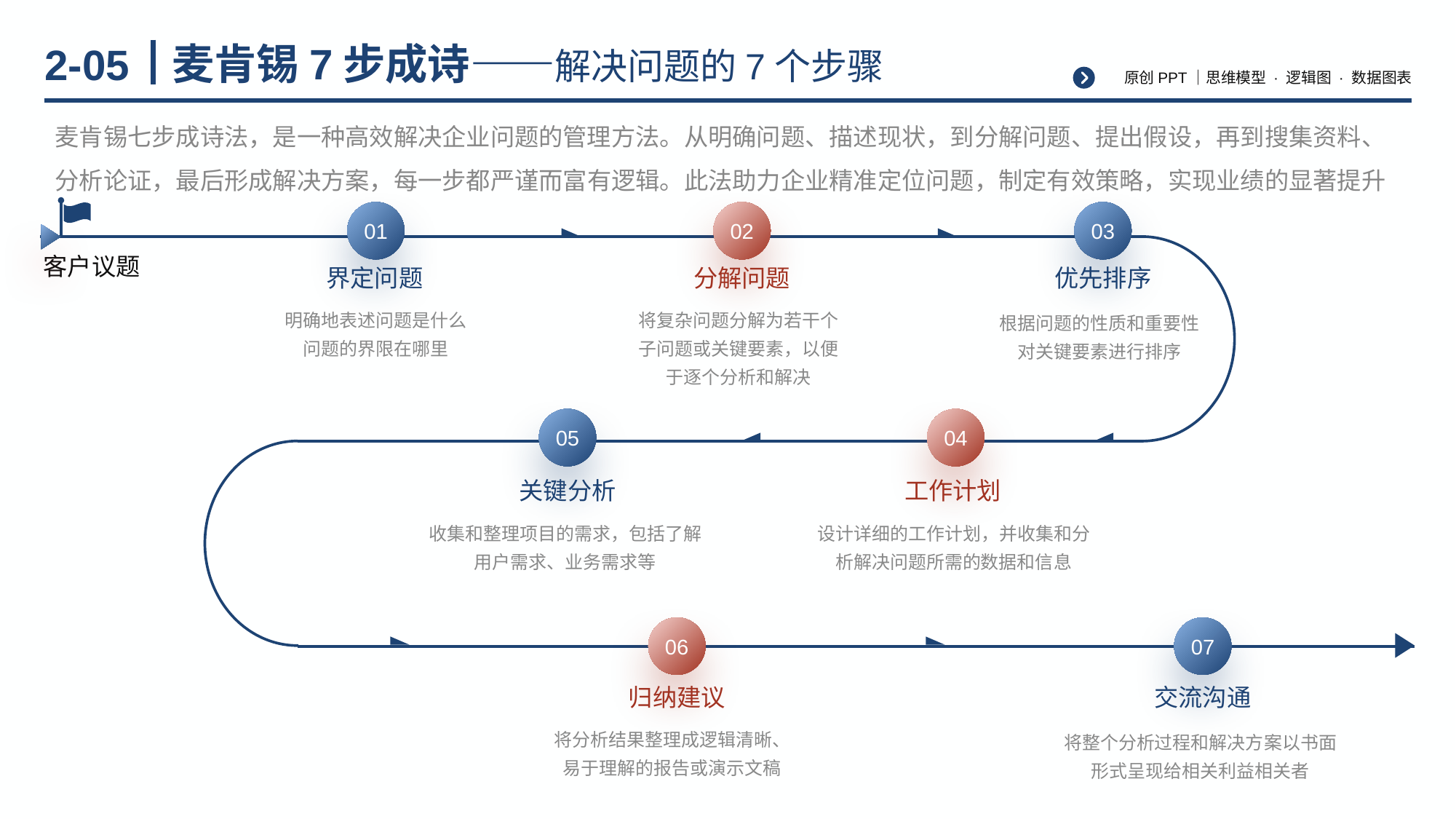

# 麦肯锡7步成诗——解决问题的7个步骤
2-05
麦肯锡七步成诗法，是一种高效解决企业问题的管理方法。从明确问题、描述现状，到分解问题、提出假设，再到搜集资料、分析论证，最后形成解决方案，每一步都严谨而富有逻辑。此法助力企业精准定位问题，制定有效策略，实现业绩的显著提升

01
02
03

客户议题
界定问题
分解问题
优先排序
明确地表述问题是什么
问题的界限在哪里
将复杂问题分解为若干个子问题或关键要素，以便于逐个分析和解决
根据问题的性质和重要性
对关键要素进行排序
05
04

关键分析
工作计划
收集和整理项目的需求，包括了解用户需求、业务需求等
设计详细的工作计划，并收集和分析解决问题所需的数据和信息
06
07

归纳建议
交流沟通
将分析结果整理成逻辑清晰、易于理解的报告或演示文稿
将整个分析过程和解决方案以书面形式呈现给相关利益相关者